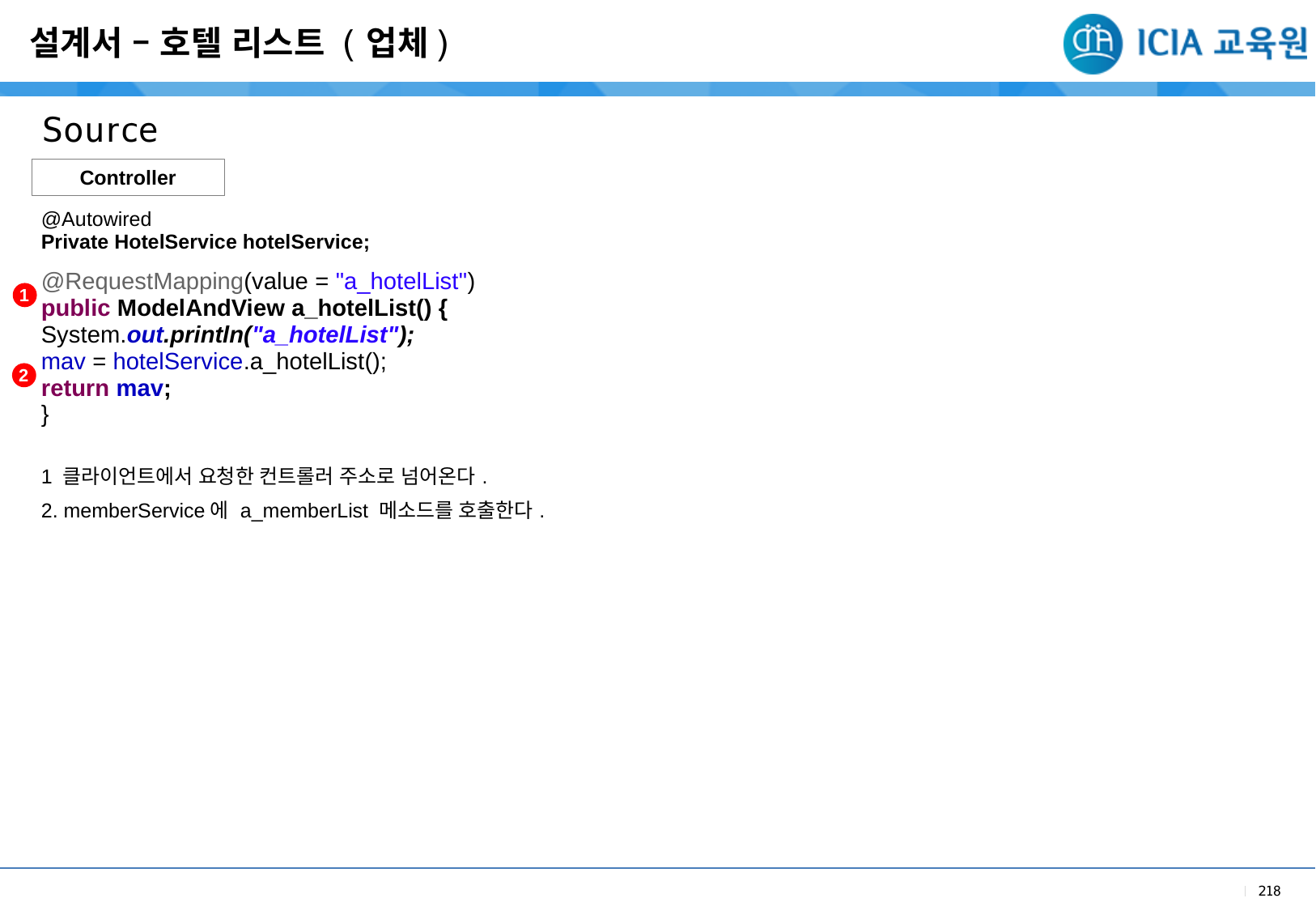

설계서 – 호텔 리스트 (업체)
Source
Controller
| @Autowired Private HotelService hotelService; @RequestMapping(value = "a\_hotelList") public ModelAndView a\_hotelList() { System.out.println("a\_hotelList"); mav = hotelService.a\_hotelList(); return mav; } |
| --- |
| 1 클라이언트에서 요청한 컨트롤러 주소로 넘어온다. 2. memberService에 a\_memberList 메소드를 호출한다. |
1

2